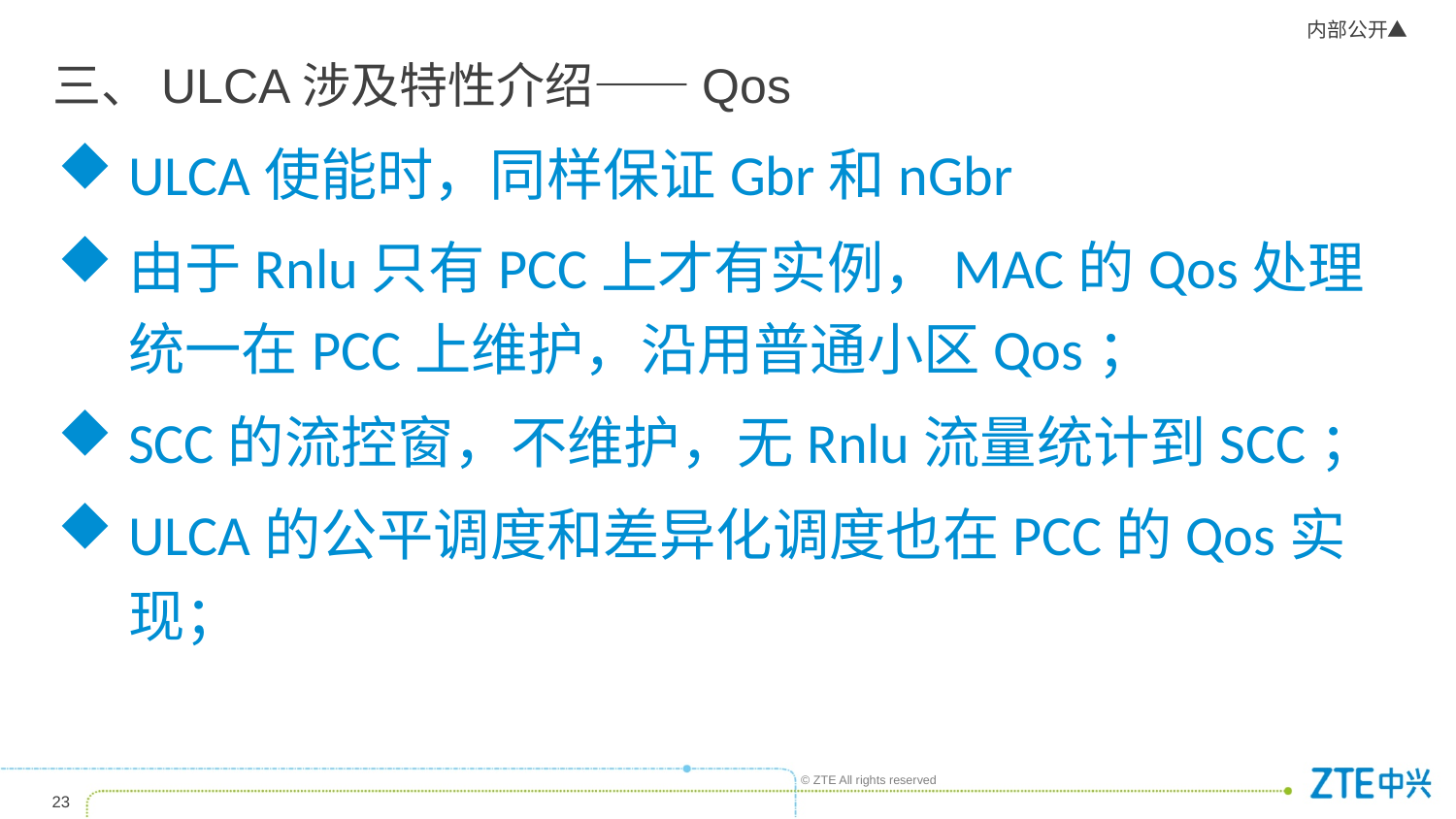

# 三、ULCA涉及特性介绍——Qos
ULCA使能时，同样保证Gbr和nGbr
由于Rnlu只有PCC上才有实例，MAC的Qos处理统一在PCC上维护，沿用普通小区Qos；
SCC的流控窗，不维护，无Rnlu流量统计到SCC；
ULCA的公平调度和差异化调度也在PCC的Qos实现；